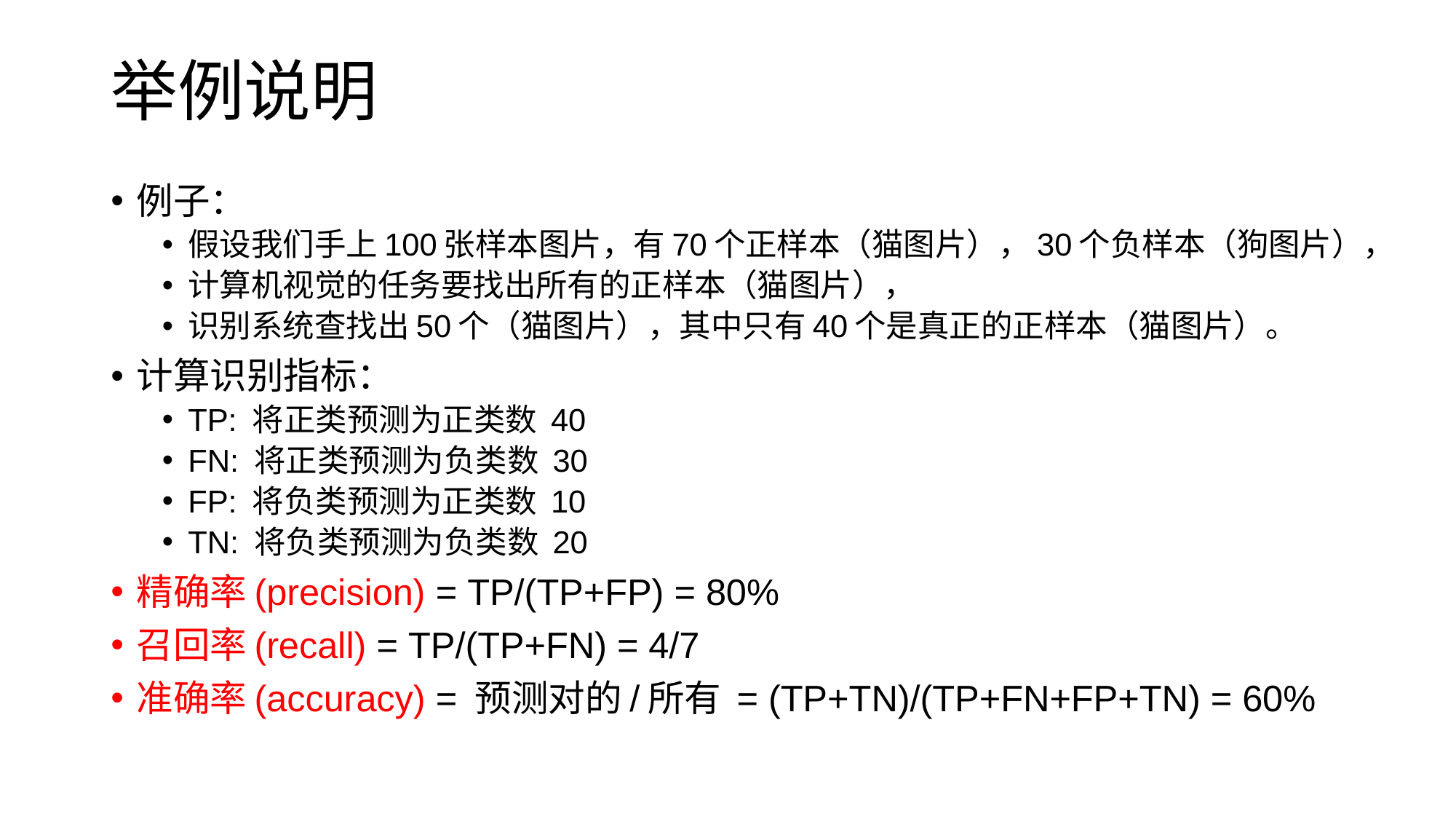

# 举例说明
例子：
假设我们手上100张样本图片，有70个正样本（猫图片），30个负样本（狗图片），
计算机视觉的任务要找出所有的正样本（猫图片），
识别系统查找出50个（猫图片），其中只有40个是真正的正样本（猫图片）。
计算识别指标：
TP: 将正类预测为正类数 40
FN: 将正类预测为负类数 30
FP: 将负类预测为正类数 10
TN: 将负类预测为负类数 20
精确率(precision) = TP/(TP+FP) = 80%
召回率(recall) = TP/(TP+FN) = 4/7
准确率(accuracy) = 预测对的/所有 = (TP+TN)/(TP+FN+FP+TN) = 60%